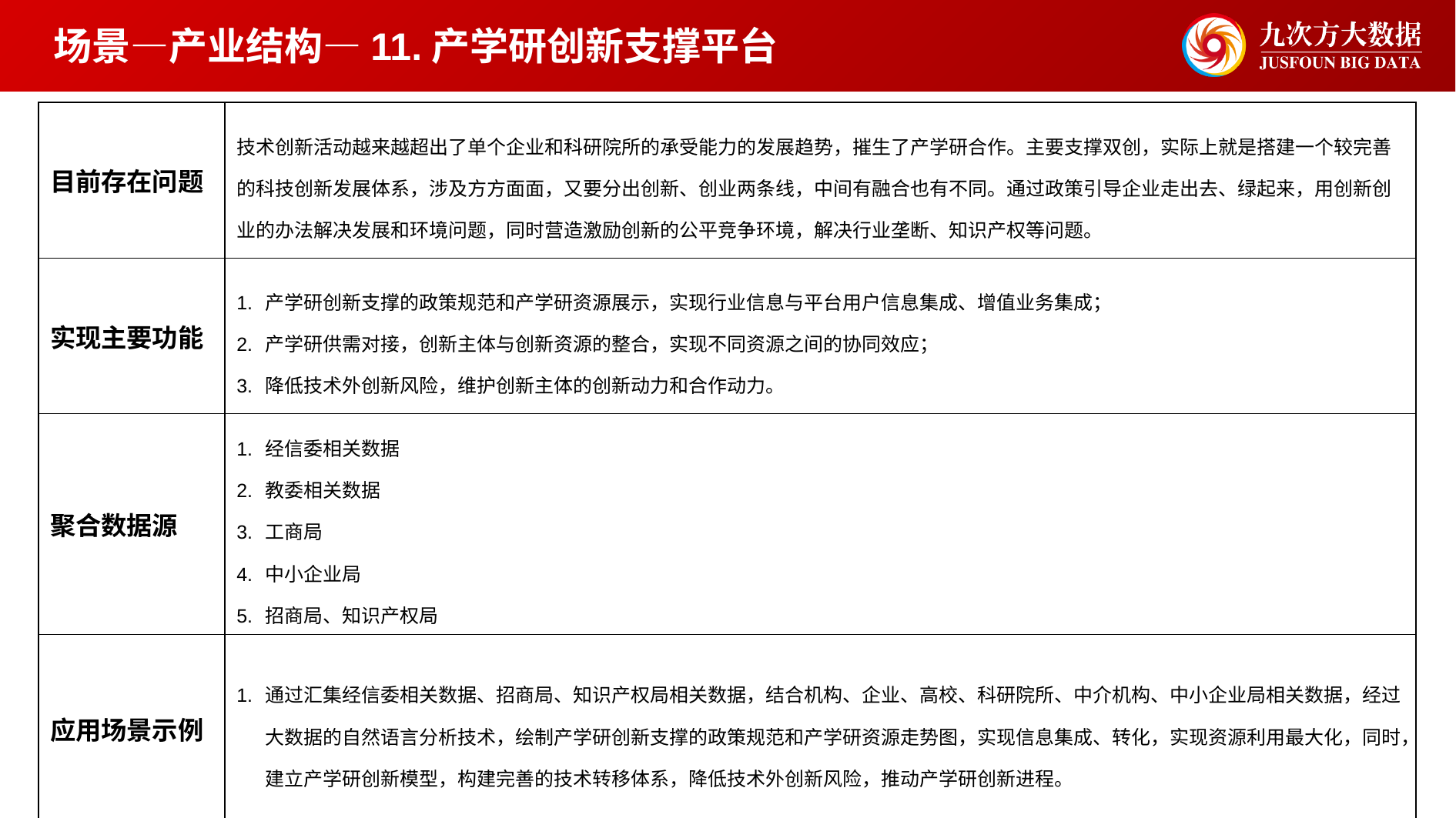

场景—产业结构—11.产学研创新支撑平台
| 目前存在问题 | 技术创新活动越来越超出了单个企业和科研院所的承受能力的发展趋势，摧生了产学研合作。主要支撑双创，实际上就是搭建一个较完善的科技创新发展体系，涉及方方面面，又要分出创新、创业两条线，中间有融合也有不同。通过政策引导企业走出去、绿起来，用创新创业的办法解决发展和环境问题，同时营造激励创新的公平竞争环境，解决行业垄断、知识产权等问题。 |
| --- | --- |
| 实现主要功能 | 产学研创新支撑的政策规范和产学研资源展示，实现行业信息与平台用户信息集成、增值业务集成； 产学研供需对接，创新主体与创新资源的整合，实现不同资源之间的协同效应； 降低技术外创新风险，维护创新主体的创新动力和合作动力。 |
| 聚合数据源 | 经信委相关数据 教委相关数据 工商局 中小企业局 招商局、知识产权局 |
| 应用场景示例 | 通过汇集经信委相关数据、招商局、知识产权局相关数据，结合机构、企业、高校、科研院所、中介机构、中小企业局相关数据，经过大数据的自然语言分析技术，绘制产学研创新支撑的政策规范和产学研资源走势图，实现信息集成、转化，实现资源利用最大化，同时，建立产学研创新模型，构建完善的技术转移体系，降低技术外创新风险，推动产学研创新进程。 |